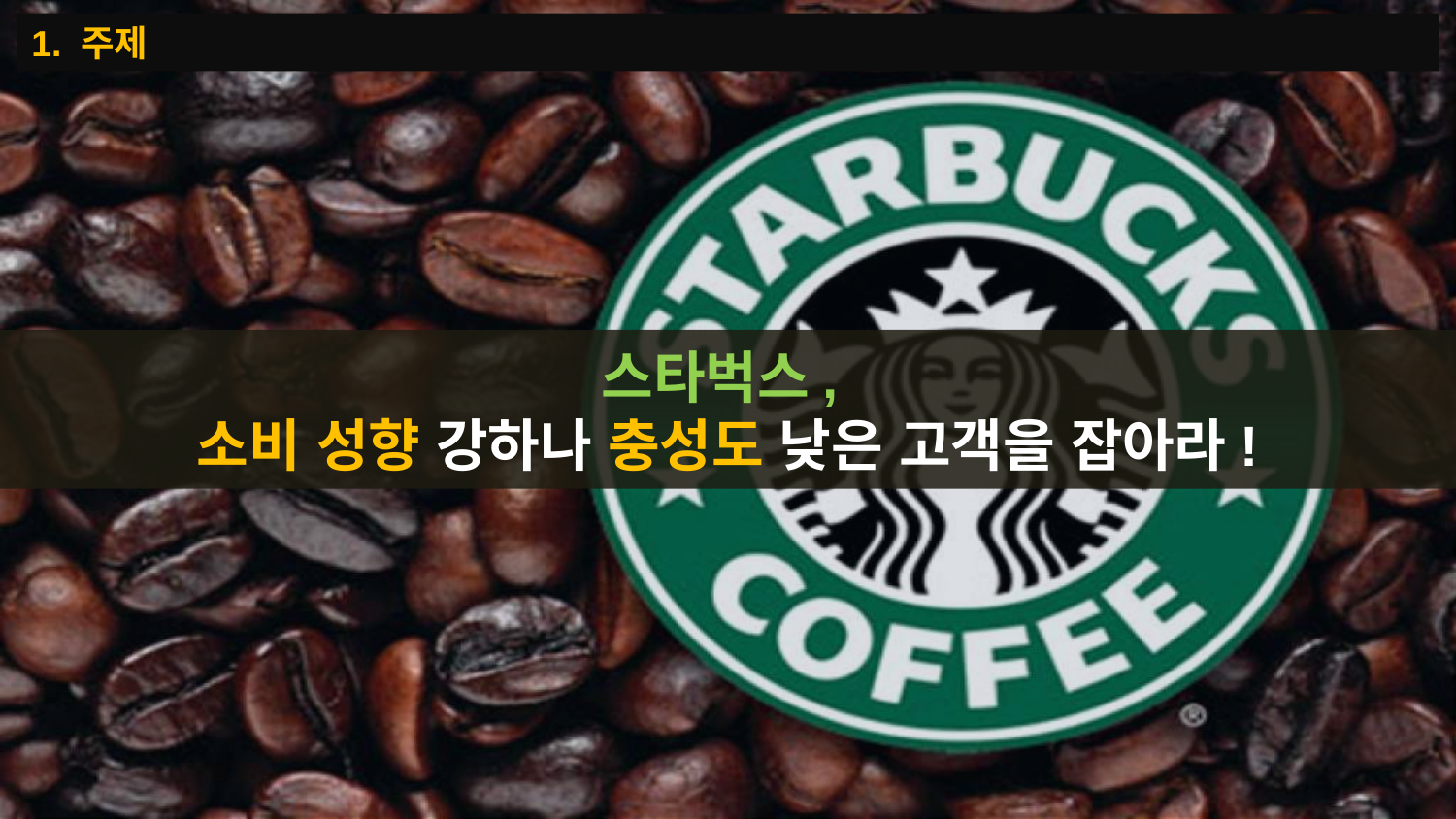

1. 주제
스타벅스,
소비 성향 강하나 충성도 낮은 고객을 잡아라!